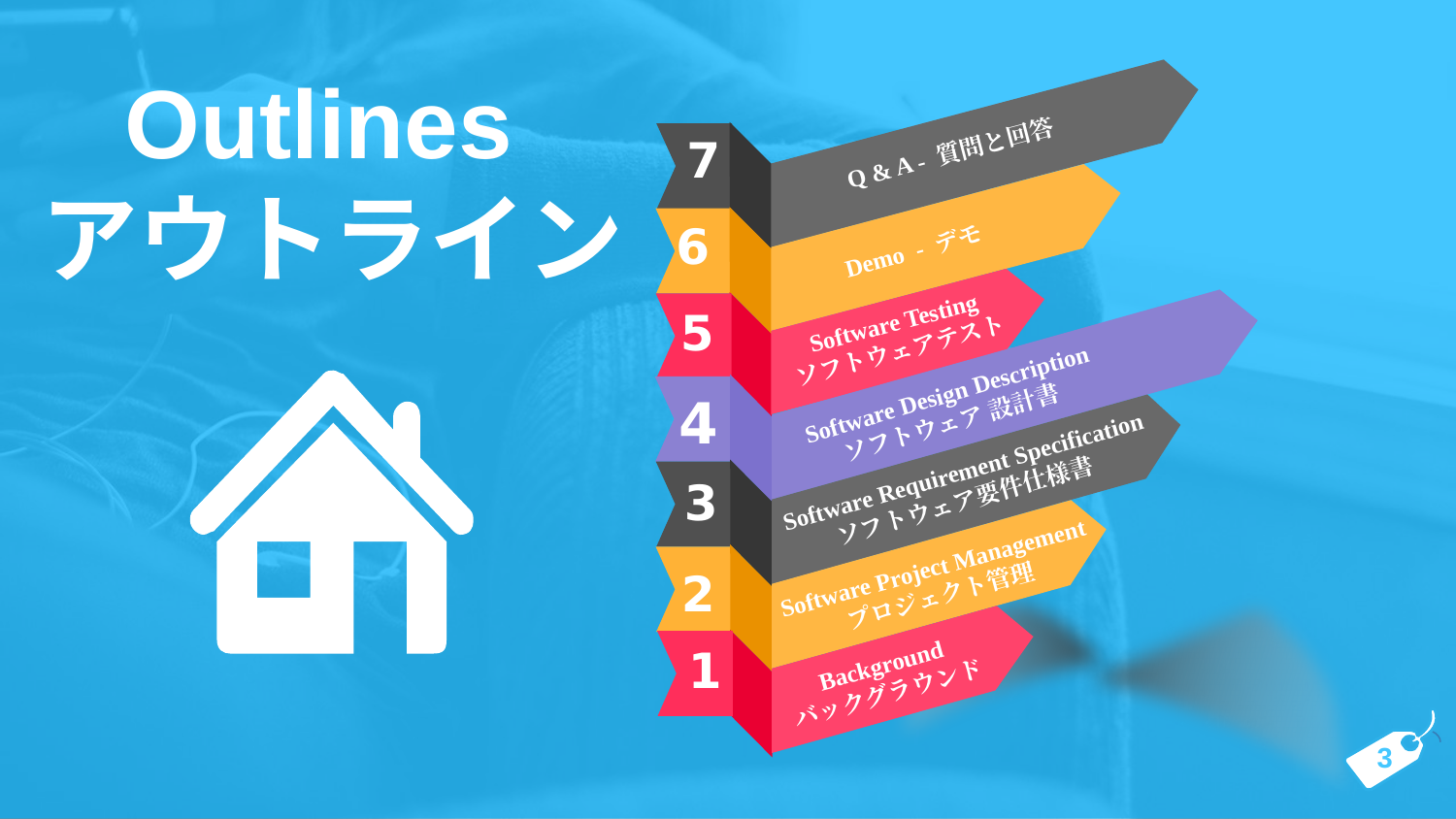

Outlines
アウトライン
Q & A - 質問と回答

7

Demo  - デモ
6

Software Testing
ソフトウェアテスト

5
Software Design Description
ソフトウェア 設計書

4
  Software Requirement Specification
ソフトウェア要件仕様書

3
Software Project Management
プロジェクト管理

2

1
Background
バックグラウンド

3